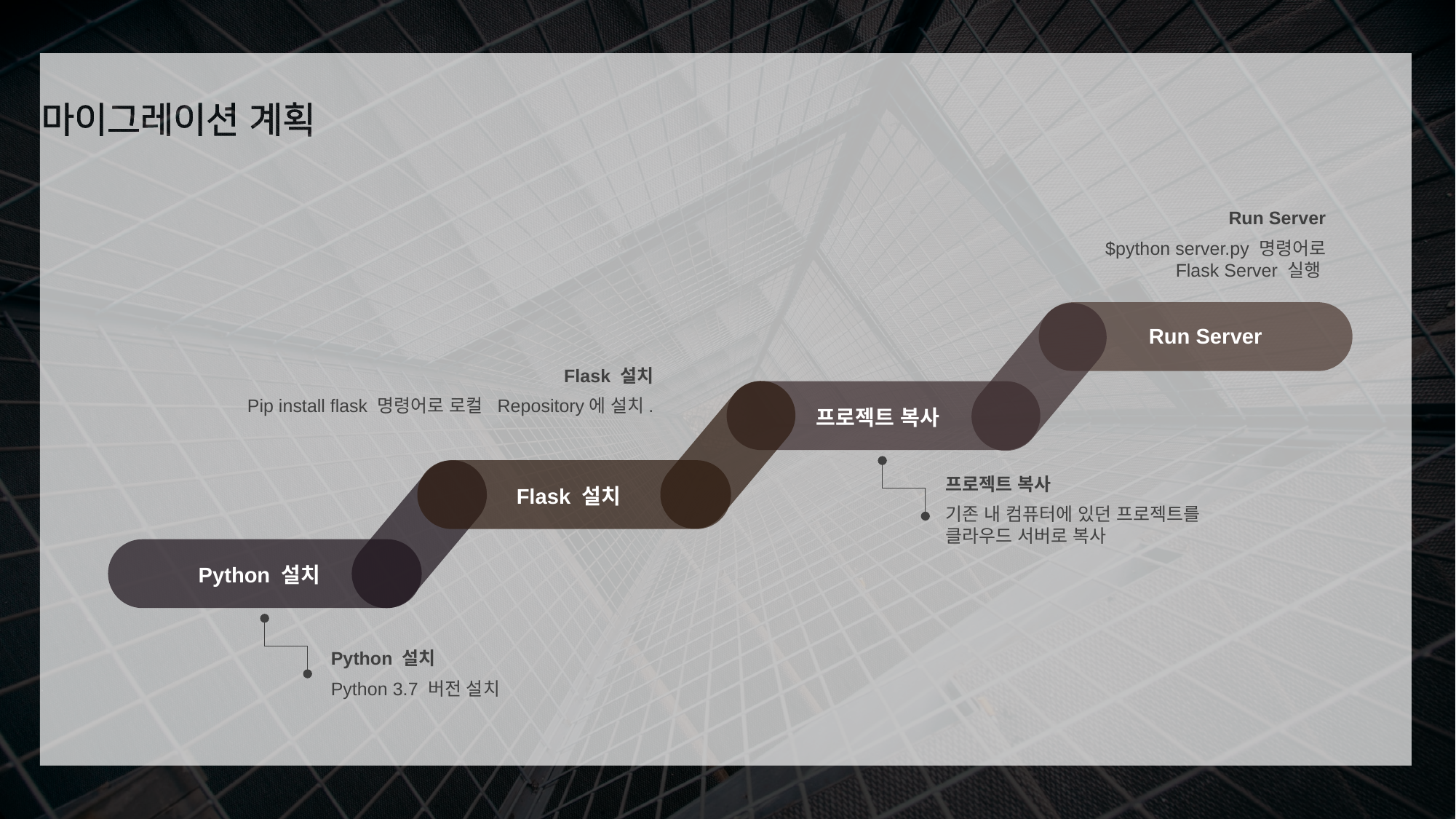

Run Server
$python server.py 명령어로
Flask Server 실행

Run Server

Flask 설치
Pip install flask 명령어로 로컬  Repository에 설치.

프로젝트 복사

프로젝트 복사
기존 내 컴퓨터에 있던 프로젝트를
클라우드 서버로 복사
Flask 설치

Python 설치
Python 설치
Python 3.7 버전 설치